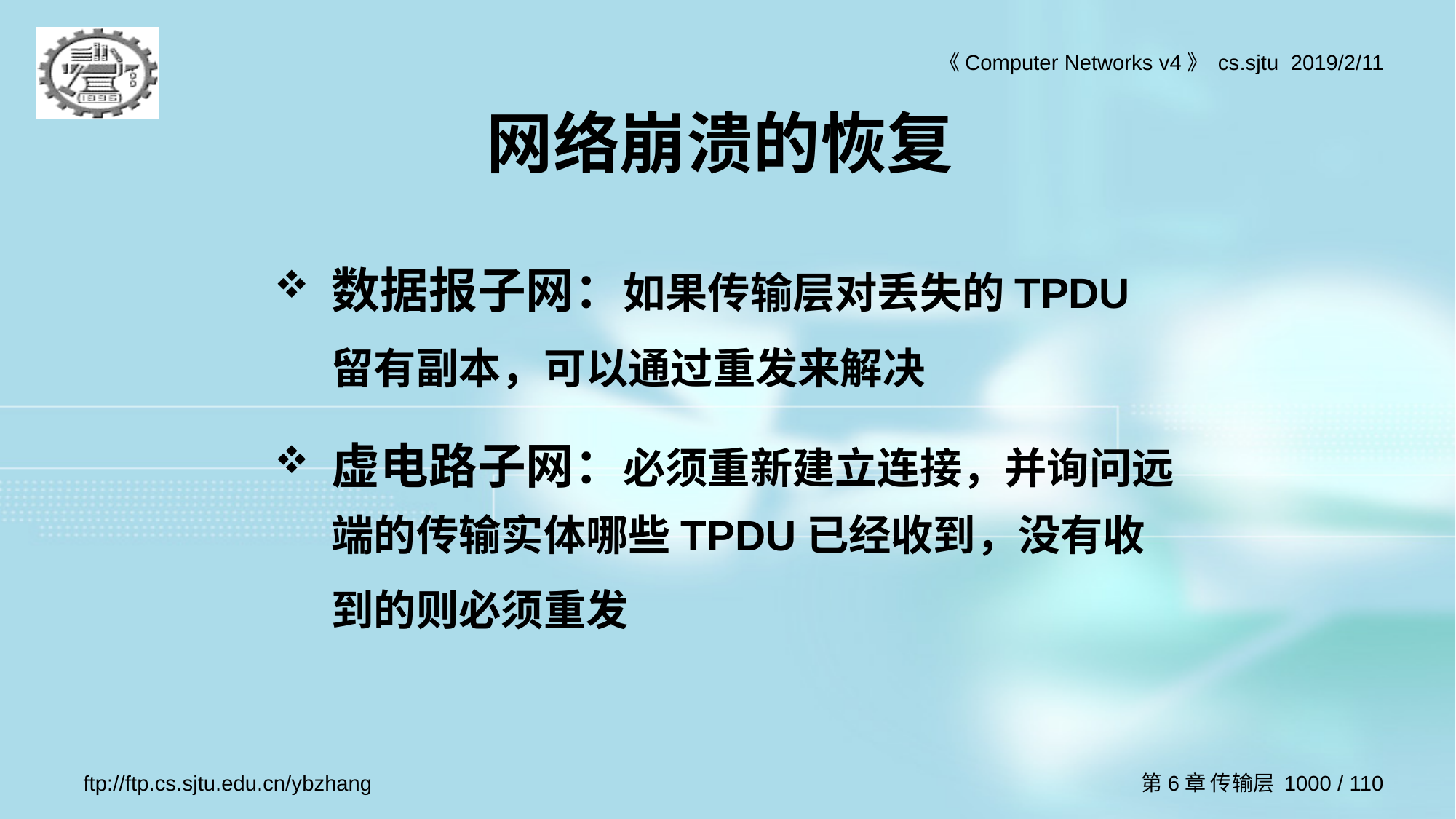

# 网络崩溃的恢复
数据报子网：如果传输层对丢失的TPDU留有副本，可以通过重发来解决
虚电路子网：必须重新建立连接，并询问远端的传输实体哪些TPDU已经收到，没有收到的则必须重发